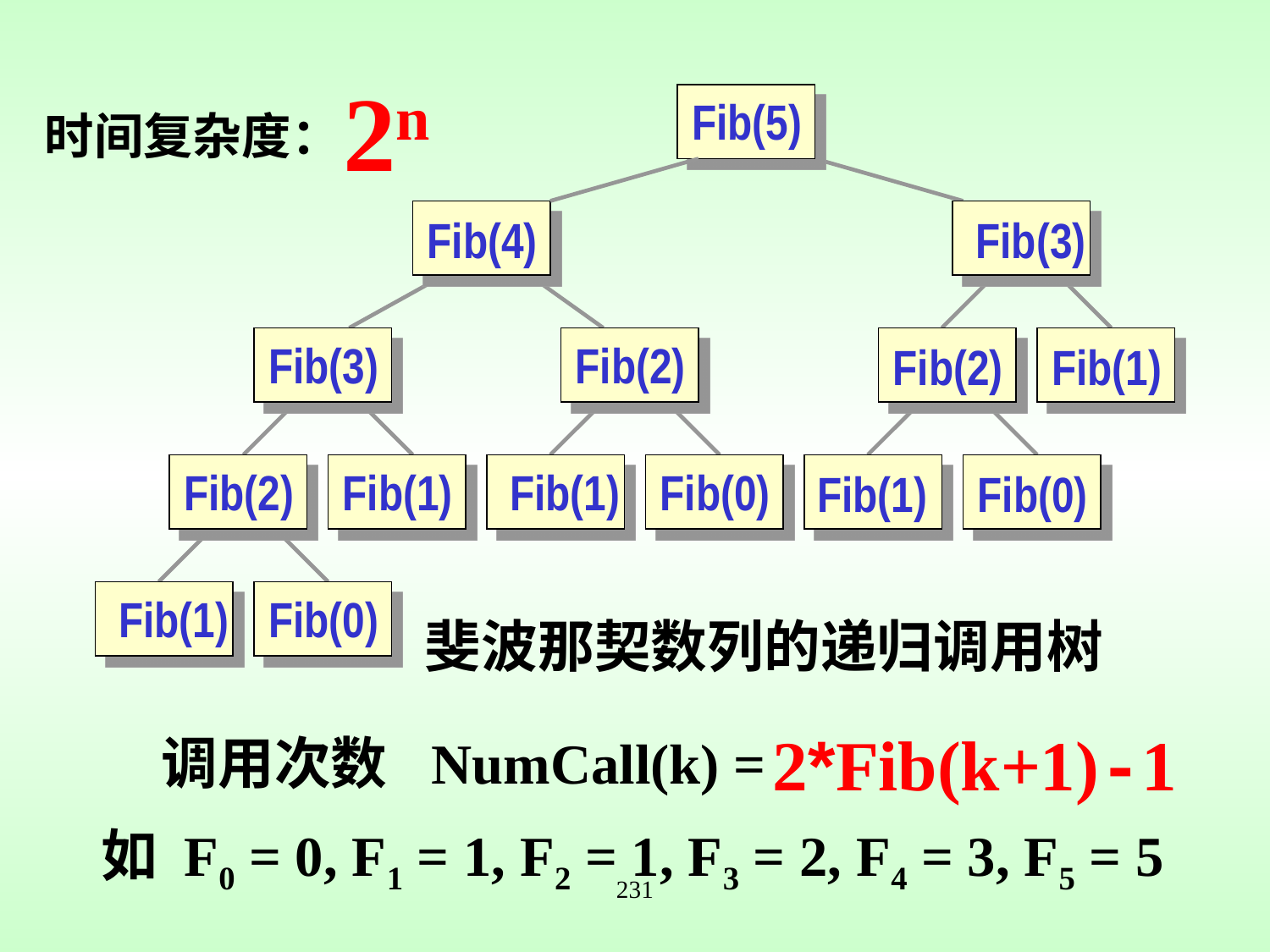

2n

Fib(5)
时间复杂度：

Fib(4)
Fib(3)

Fib(3)

Fib(2)

Fib(2)
Fib(1)

Fib(2)

Fib(1)

Fib(1)

Fib(0)

Fib(1)
Fib(0)

Fib(1)

Fib(0)
斐波那契数列的递归调用树
调用次数  NumCall(k) =
2*Fib(k+1)-1
如 F0 = 0, F1 = 1, F2 = 1, F3 = 2, F4 = 3, F5 = 5
231